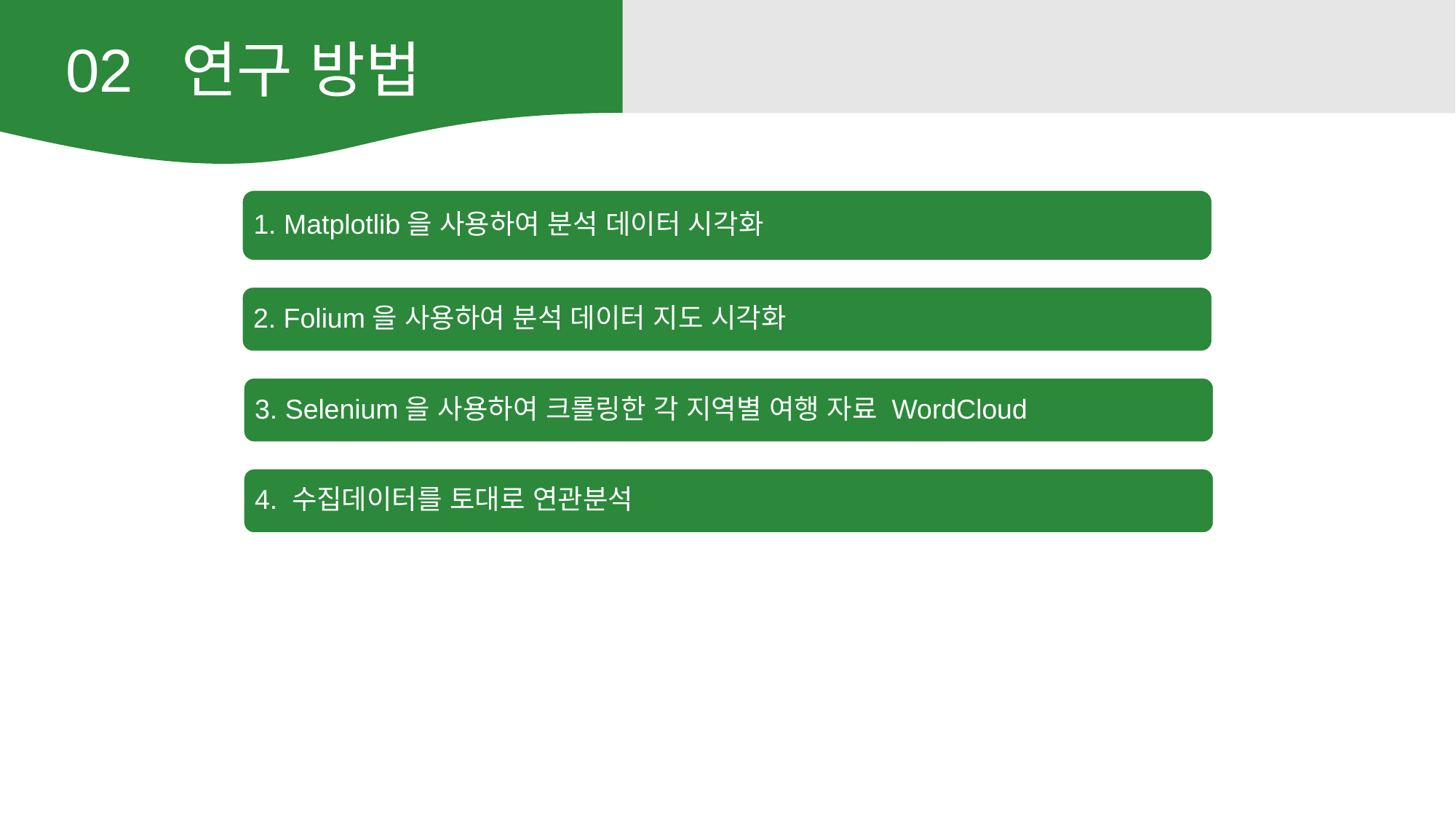

02  연구 방법

1. Matplotlib을 사용하여 분석 데이터 시각화

2. Folium을 사용하여 분석 데이터 지도 시각화
3. Selenium을 사용하여 크롤링한 각 지역별 여행 자료 WordCloud

4. 수집데이터를 토대로 연관분석